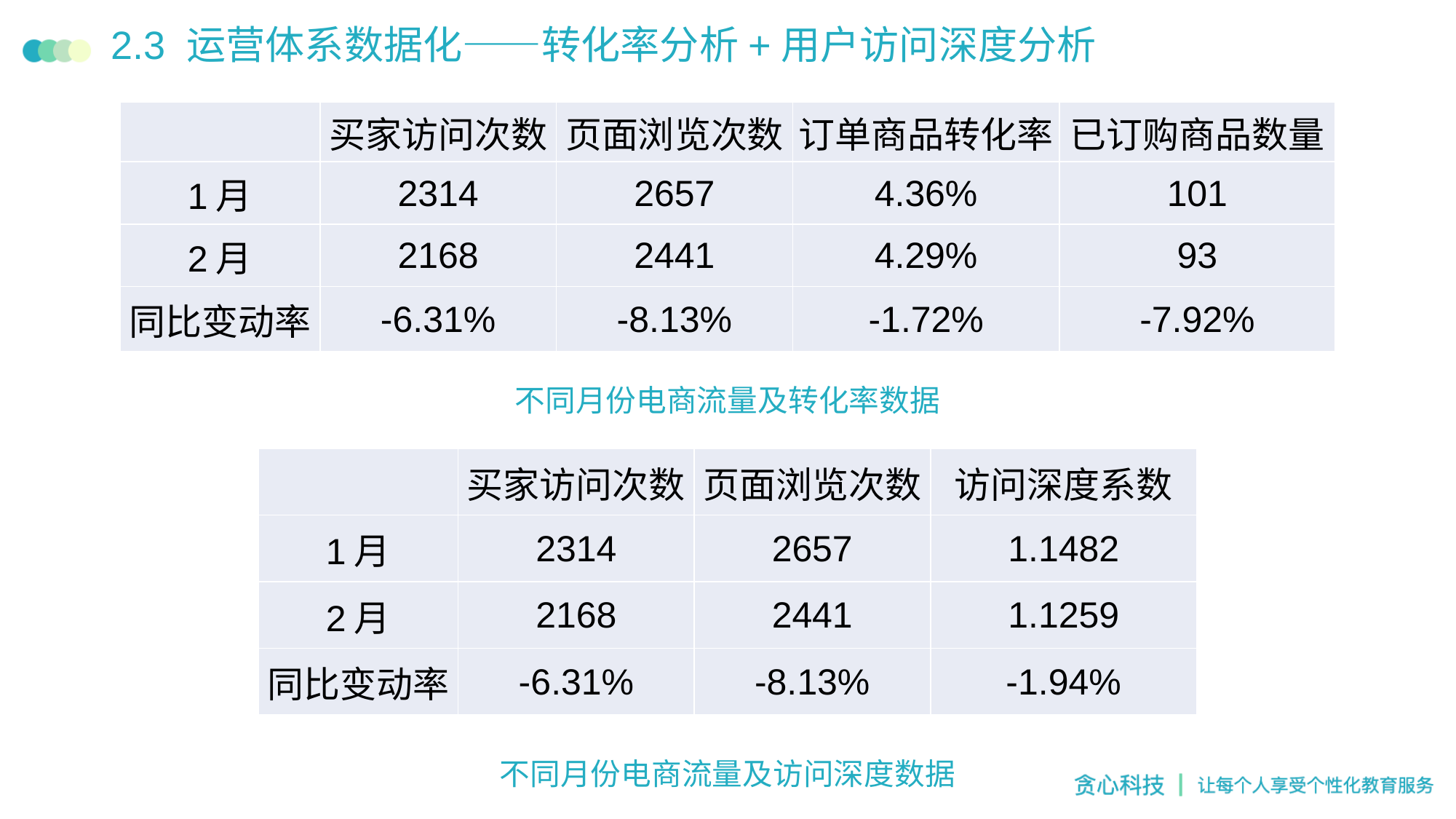

# 2.3 运营体系数据化——转化率分析+用户访问深度分析
|  | 买家访问次数 | 页面浏览次数 | 订单商品转化率 | 已订购商品数量 |
| --- | --- | --- | --- | --- |
| 1月 | 2314 | 2657 | 4.36% | 101 |
| 2月 | 2168 | 2441 | 4.29% | 93 |
| 同比变动率 | -6.31% | -8.13% | -1.72% | -7.92% |
不同月份电商流量及转化率数据
|  | 买家访问次数 | 页面浏览次数 | 访问深度系数 |
| --- | --- | --- | --- |
| 1月 | 2314 | 2657 | 1.1482 |
| 2月 | 2168 | 2441 | 1.1259 |
| 同比变动率 | -6.31% | -8.13% | -1.94% |
不同月份电商流量及访问深度数据